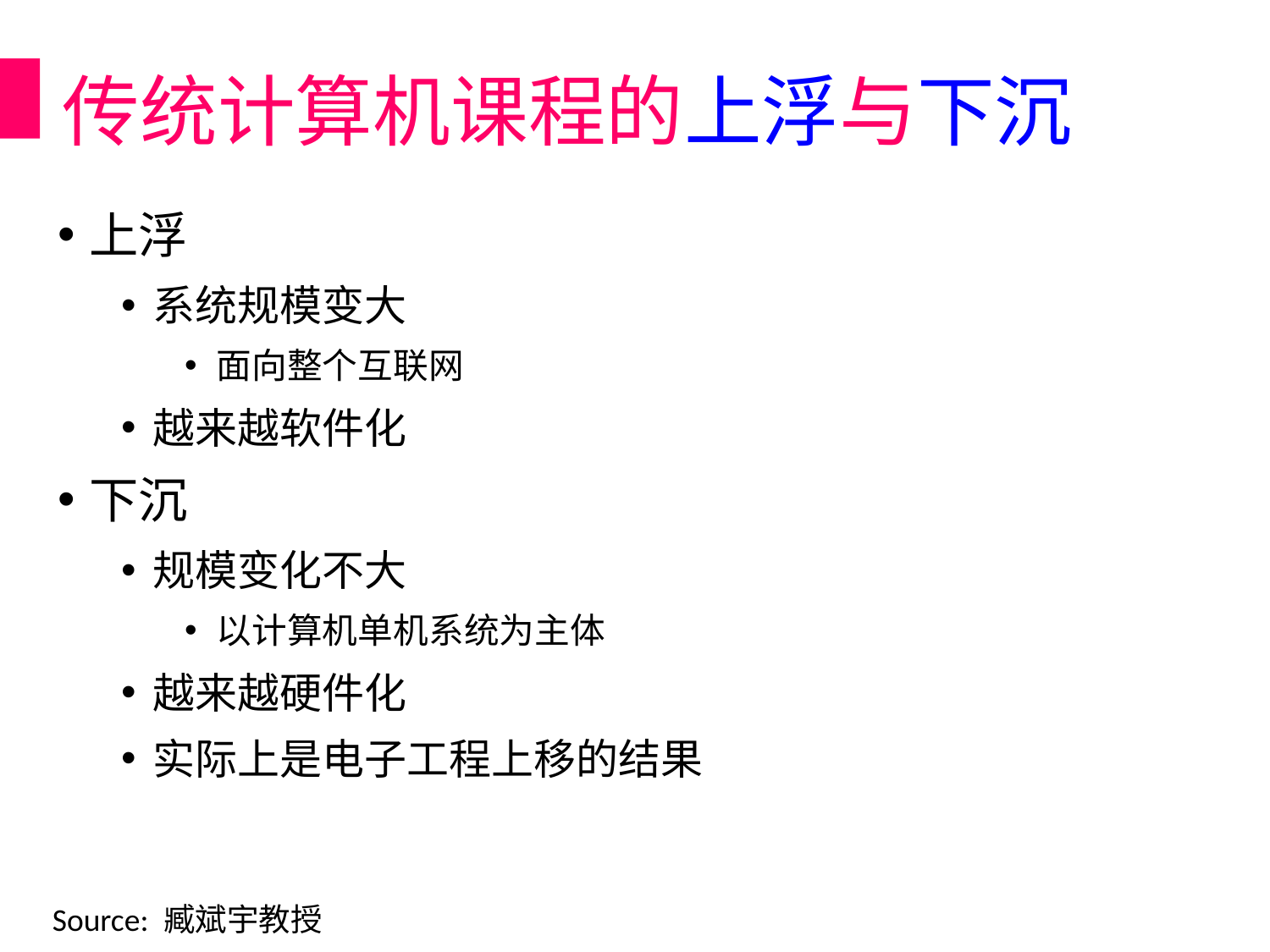

传统计算机课程的上浮与下沉

上浮
系统规模变大
面向整个互联网
越来越软件化
下沉
规模变化不大
以计算机单机系统为主体
越来越硬件化
实际上是电子工程上移的结果
Source: 臧斌宇教授